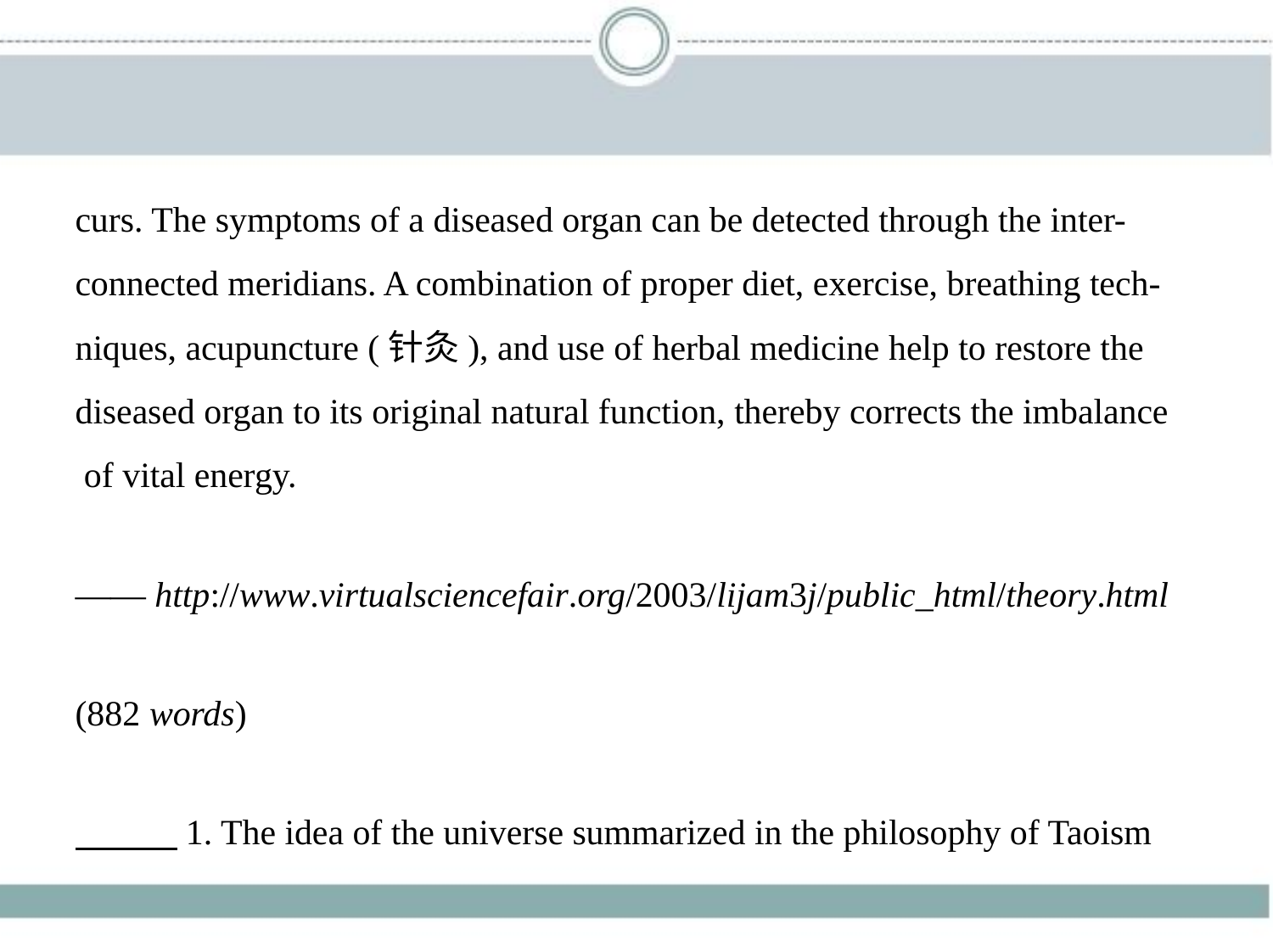

curs. The symptoms of a diseased organ can be detected through the inter-
connected meridians. A combination of proper diet, exercise, breathing tech-
niques, acupuncture (针灸), and use of herbal medicine help to restore the
diseased organ to its original natural function, thereby corrects the imbalance
 of vital energy.
—— http://www.virtualsciencefair.org/2003/lijam3j/public_html/theory.html
(882 words)
　　    1. The idea of the universe summarized in the philosophy of Taoism